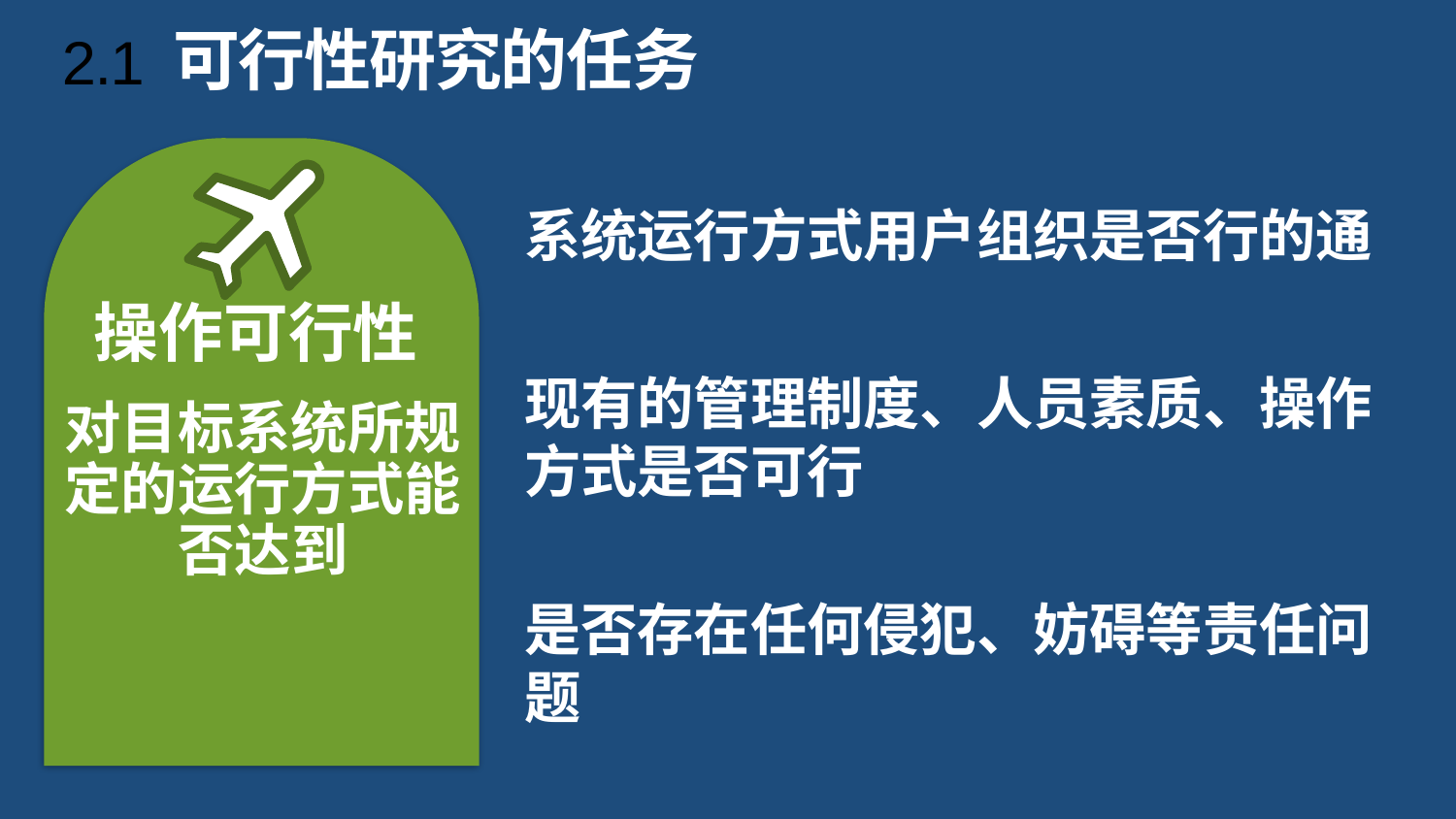

# 2.1 可行性研究的任务

系统运行方式用户组织是否行的通
操作可行性
对目标系统所规定的运行方式能否达到
现有的管理制度、人员素质、操作方式是否可行
是否存在任何侵犯、妨碍等责任问题